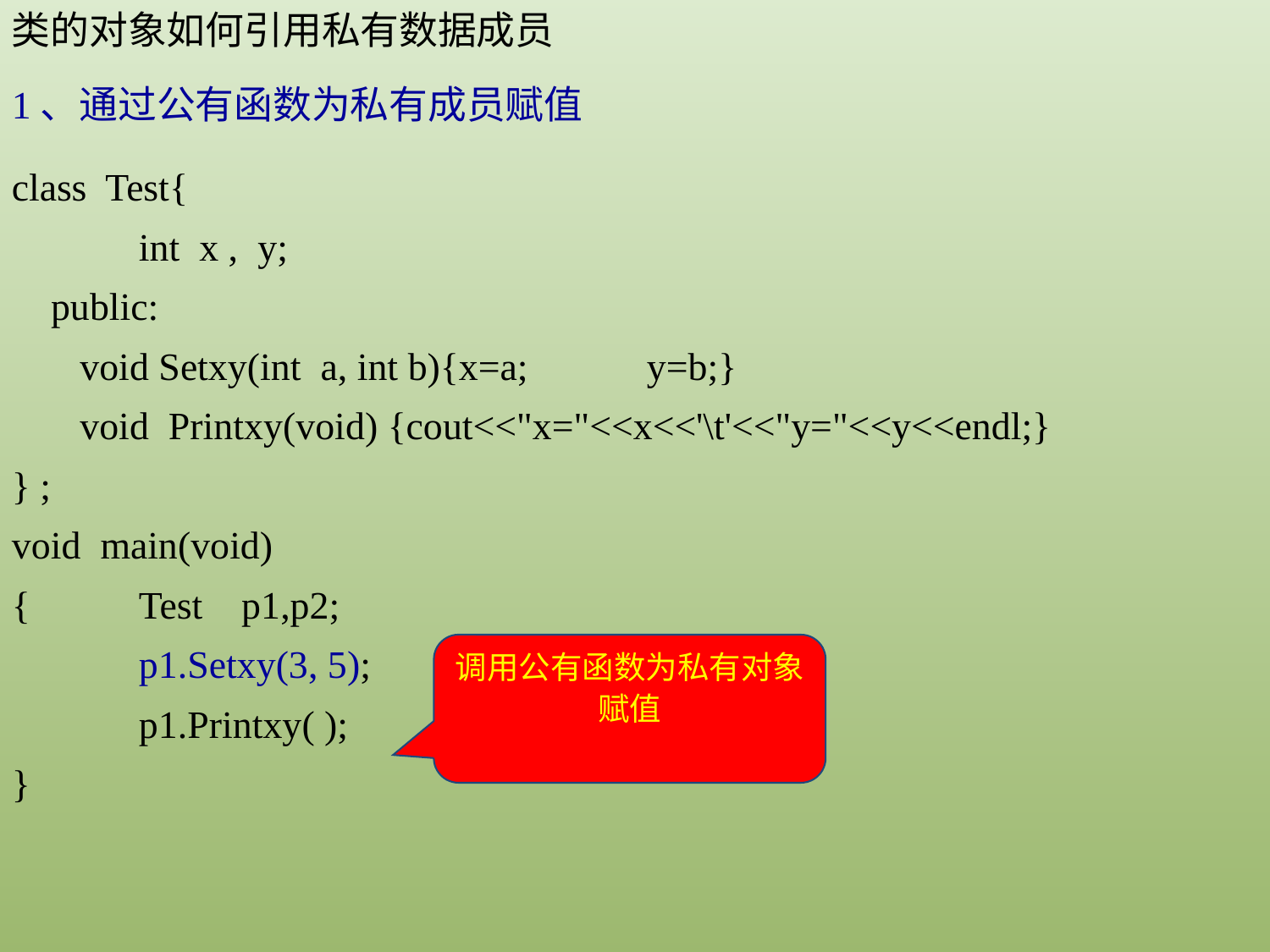

类的对象如何引用私有数据成员
1、通过公有函数为私有成员赋值
class  Test{
	int  x ,  y;
    public:
       void Setxy(int  a, int b){x=a;	y=b;}
       void  Printxy(void) {cout<<"x="<<x<<'\t'<<"y="<<y<<endl;}
} ;
void  main(void)
{    	Test    p1,p2;
    	p1.Setxy(3, 5);
   	p1.Printxy( );
}
调用公有函数为私有对象赋值
625